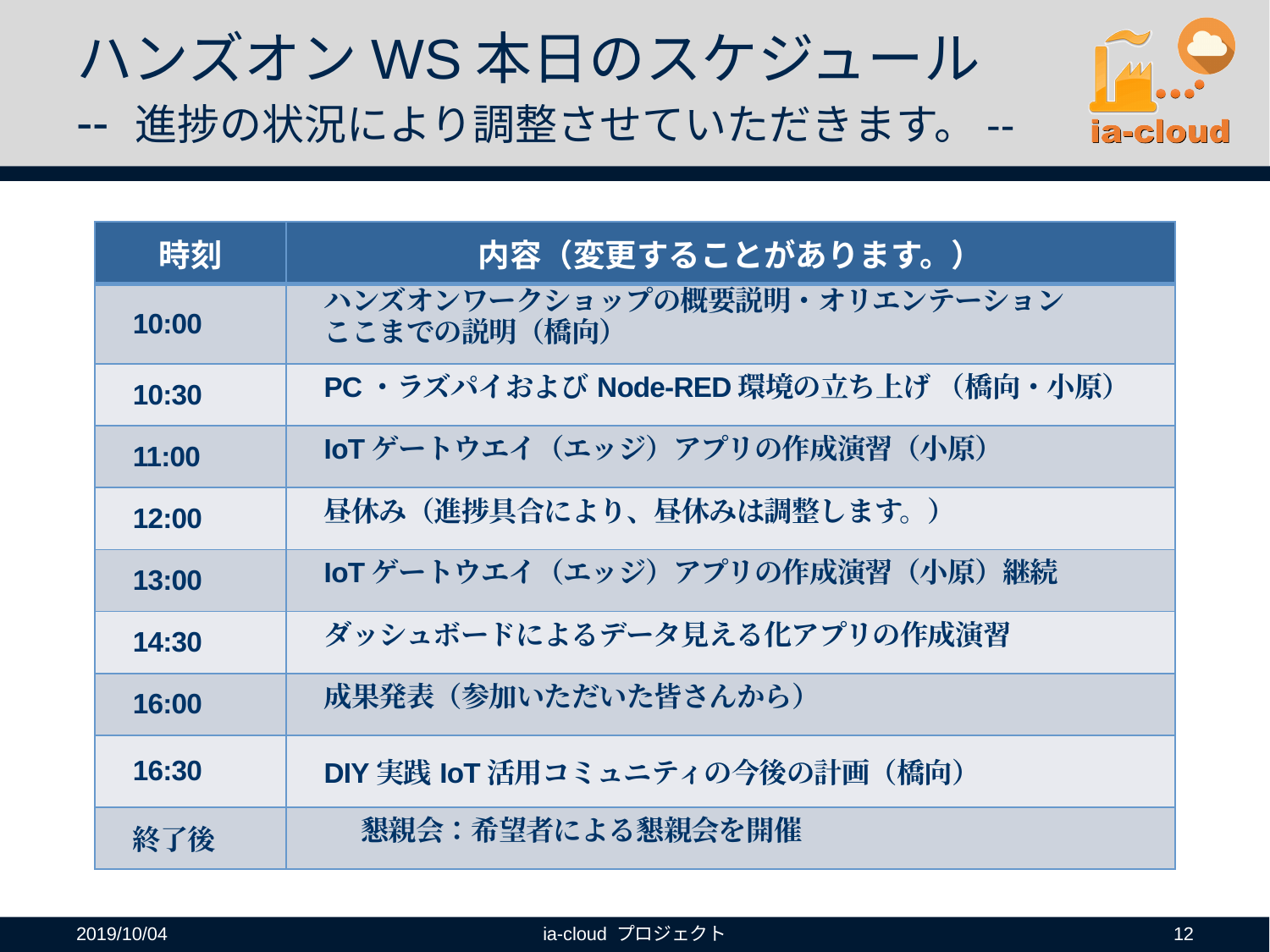

# ハンズオンWS本日のスケジュール -- 進捗の状況により調整させていただきます。--
| 時刻 | 内容（変更することがあります。） |
| --- | --- |
| 10:00 | ハンズオンワークショップの概要説明・オリエンテーション ここまでの説明（橋向） |
| 10:30 | PC・ラズパイおよびNode-RED環境の立ち上げ （橋向・小原） |
| 11:00 | IoTゲートウエイ（エッジ）アプリの作成演習（小原） |
| 12:00 | 昼休み（進捗具合により、昼休みは調整します。） |
| 13:00 | IoTゲートウエイ（エッジ）アプリの作成演習（小原）継続 |
| 14:30 | ダッシュボードによるデータ見える化アプリの作成演習 |
| 16:00 | 成果発表（参加いただいた皆さんから） |
| 16:30 | DIY実践IoT活用コミュニティの今後の計画（橋向） |
| 終了後 | 懇親会：希望者による懇親会を開催 |
2019/10/04
ia-cloud プロジェクト
12